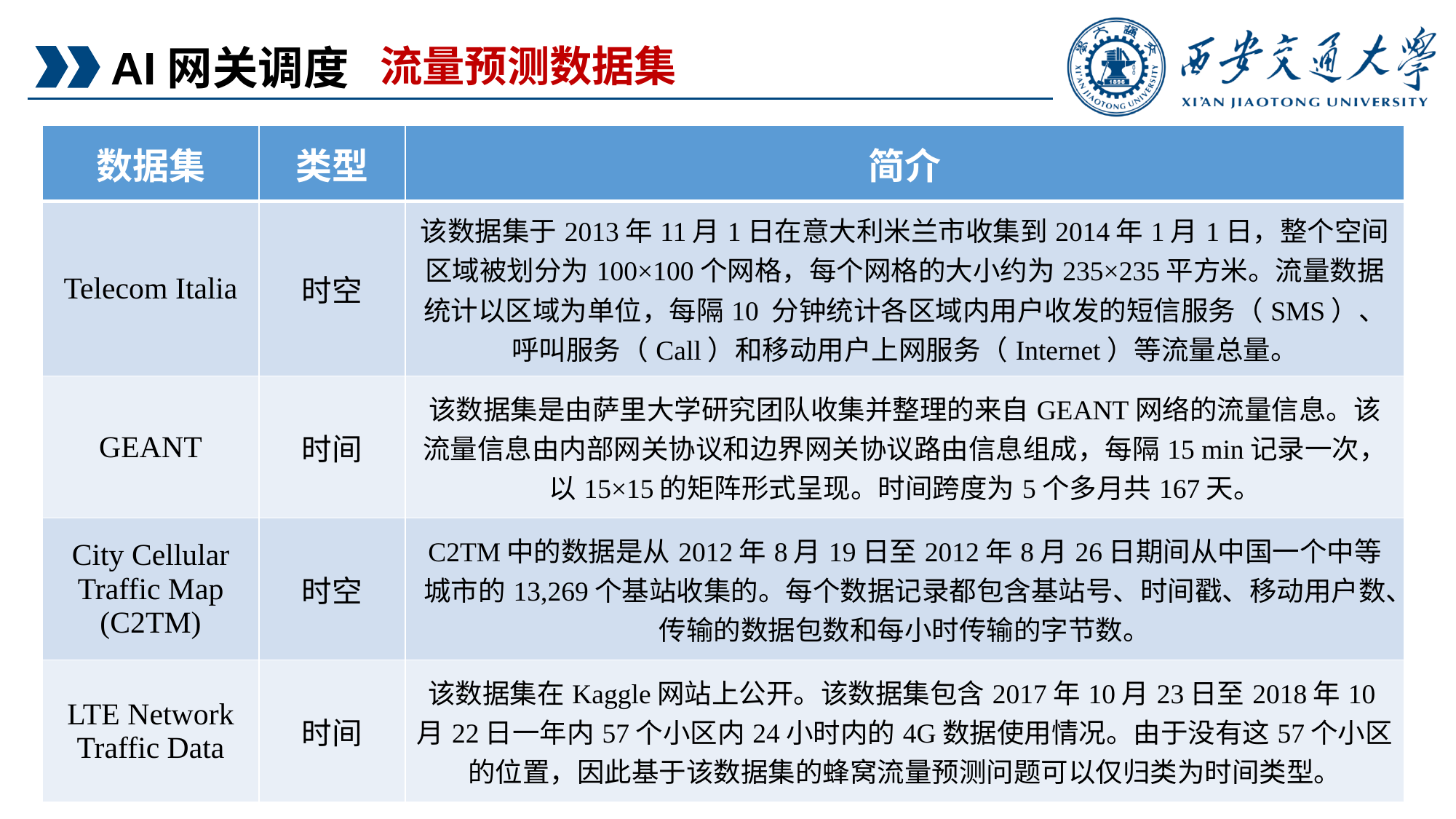

AI网关调度
流量预测数据集

| 数据集 | 类型 | 简介 |
| --- | --- | --- |
| Telecom Italia | 时空 | 该数据集于2013年11月1日在意大利米兰市收集到2014年1月1日，整个空间区域被划分为100×100个网格，每个网格的大小约为235×235平方米。流量数据统计以区域为单位，每隔10 分钟统计各区域内用户收发的短信服务（SMS）、呼叫服务（Call）和移动用户上网服务（Internet）等流量总量。 |
| GEANT | 时间 | 该数据集是由萨里大学研究团队收集并整理的来自GEANT网络的流量信息。该流量信息由内部网关协议和边界网关协议路由信息组成，每隔15 min记录一次，以15×15的矩阵形式呈现。时间跨度为5个多月共167天。 |
| City Cellular Traffic Map (C2TM) | 时空 | C2TM中的数据是从2012年8月19日至2012年8月26日期间从中国一个中等城市的13,269个基站收集的。每个数据记录都包含基站号、时间戳、移动用户数、传输的数据包数和每小时传输的字节数。 |
| LTE Network Traffic Data | 时间 | 该数据集在Kaggle网站上公开。该数据集包含2017年10月23日至2018年10月22日一年内57个小区内24小时内的4G数据使用情况。由于没有这57个小区的位置，因此基于该数据集的蜂窝流量预测问题可以仅归类为时间类型。 |